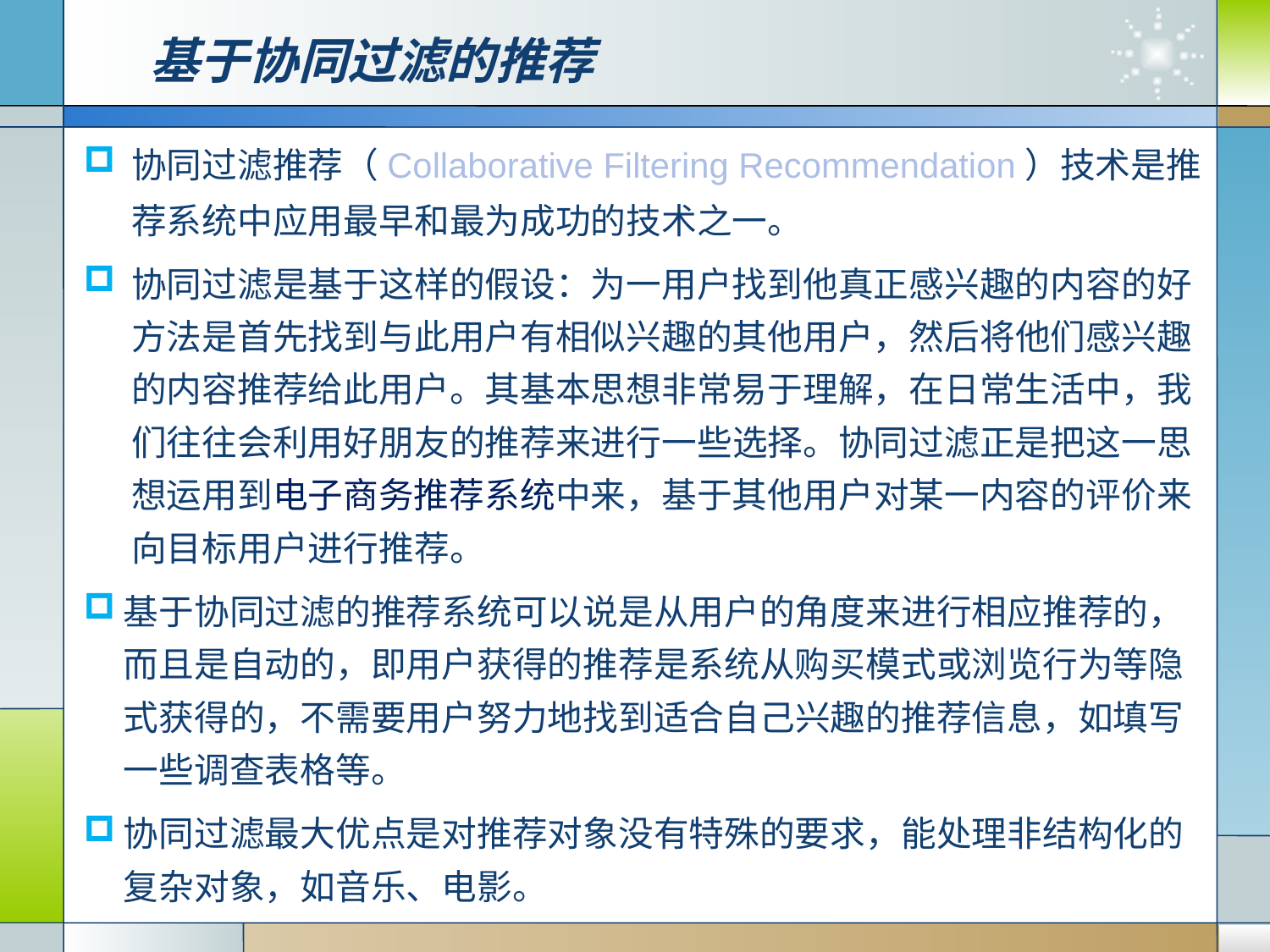

# 基于协同过滤的推荐
协同过滤推荐（Collaborative Filtering Recommendation）技术是推荐系统中应用最早和最为成功的技术之一。
协同过滤是基于这样的假设：为一用户找到他真正感兴趣的内容的好方法是首先找到与此用户有相似兴趣的其他用户，然后将他们感兴趣的内容推荐给此用户。其基本思想非常易于理解，在日常生活中，我们往往会利用好朋友的推荐来进行一些选择。协同过滤正是把这一思想运用到电子商务推荐系统中来，基于其他用户对某一内容的评价来向目标用户进行推荐。
基于协同过滤的推荐系统可以说是从用户的角度来进行相应推荐的，而且是自动的，即用户获得的推荐是系统从购买模式或浏览行为等隐式获得的，不需要用户努力地找到适合自己兴趣的推荐信息，如填写一些调查表格等。
协同过滤最大优点是对推荐对象没有特殊的要求，能处理非结构化的复杂对象，如音乐、电影。